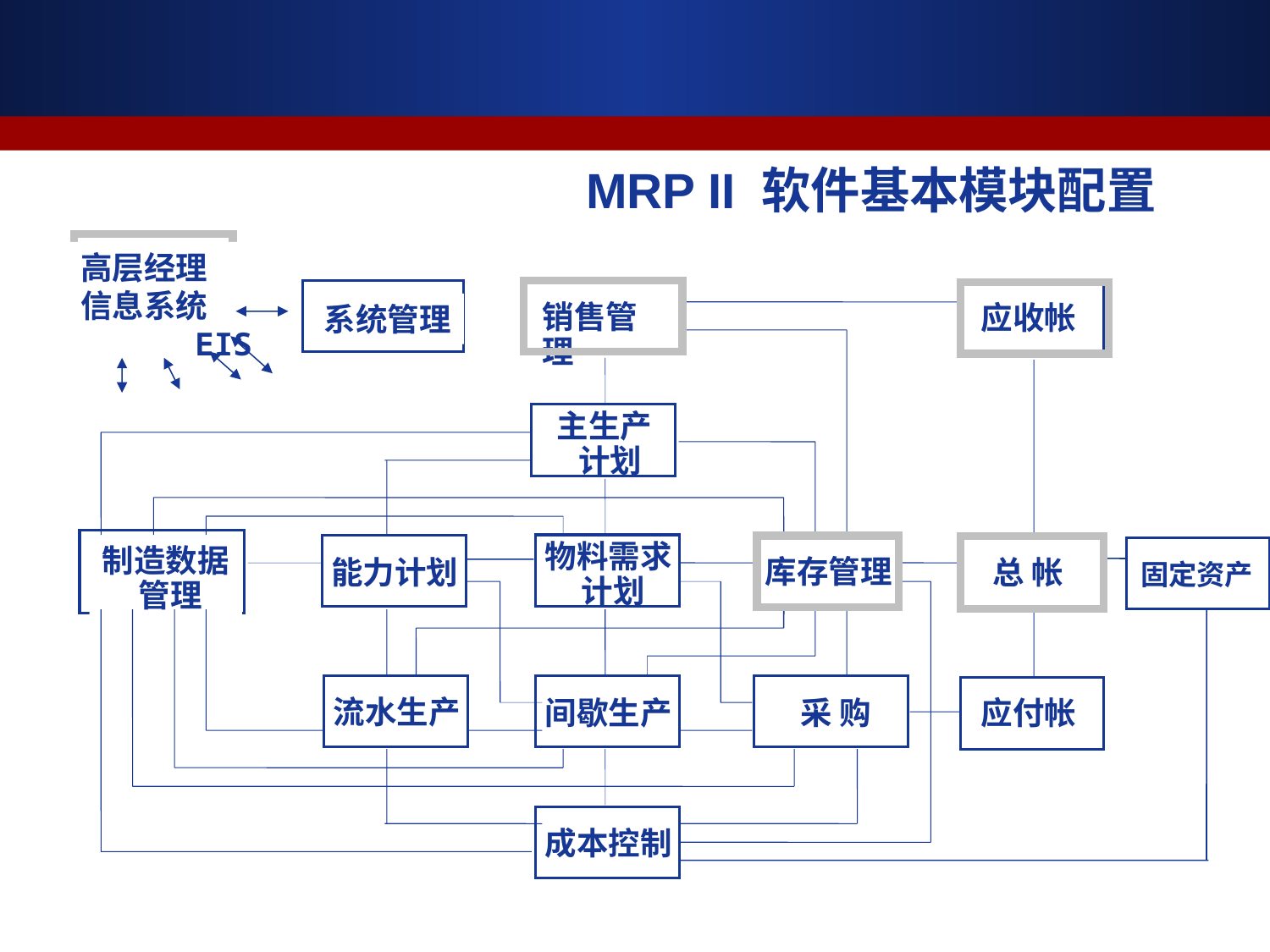

MRP II 软件基本模块配置

高层经理
信息系统
      EIS

应收帐
系统管理
销售管理

主生产
  计划

物料需求
    计划

制造数据
    管理
总 帐
库存管理
能力计划
固定资产

应付帐
流水生产
间歇生产
采 购

成本控制